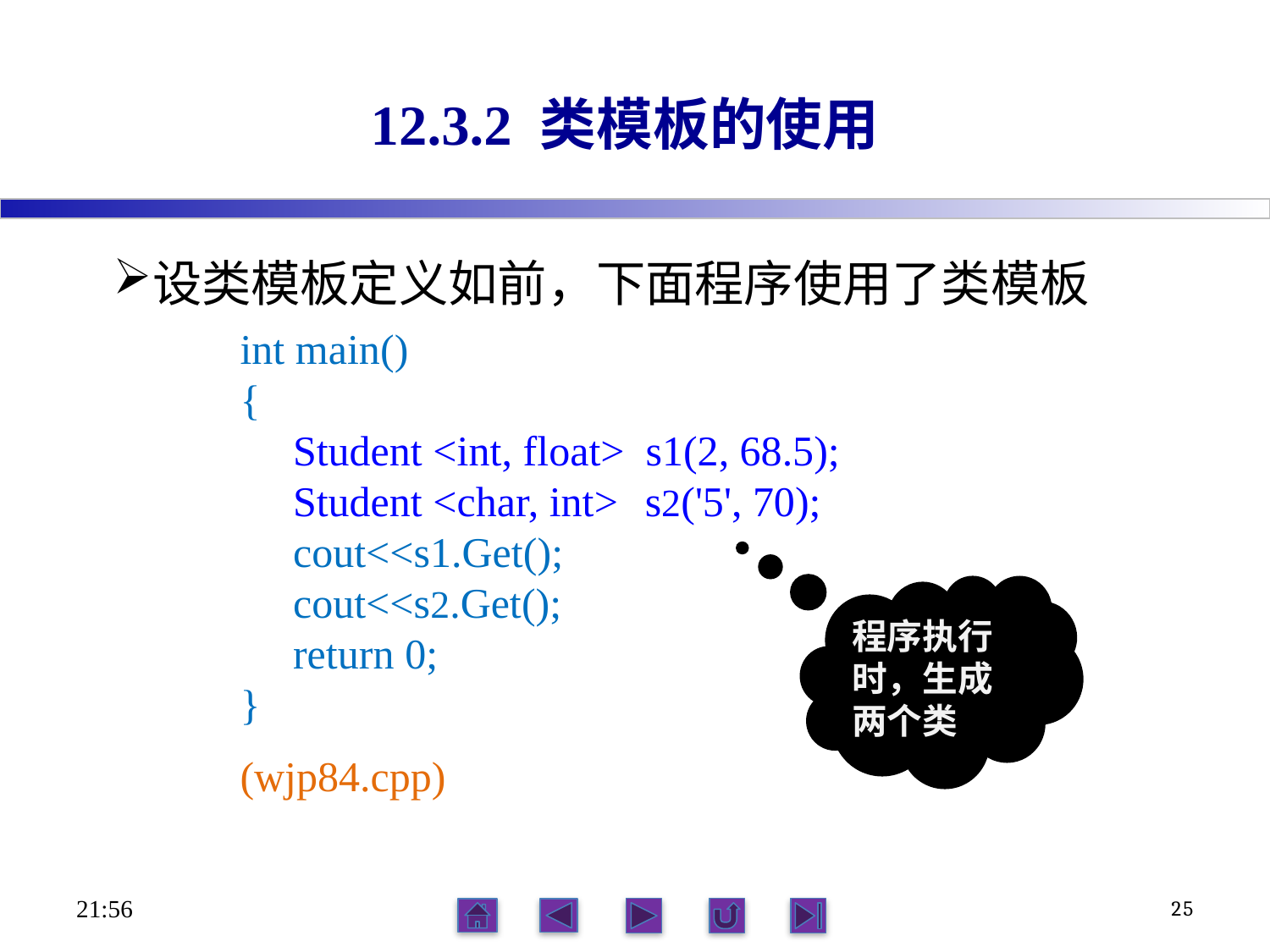

# 12.3.2 类模板的使用
设类模板定义如前，下面程序使用了类模板
int main()
{
     Student <int, float>  s1(2, 68.5);
     Student <char, int>   s2('5', 70);
     cout<<s1.Get();
     cout<<s2.Get();
     return 0;
}
(wjp84.cpp)
程序执行时，生成两个类
21:56
25